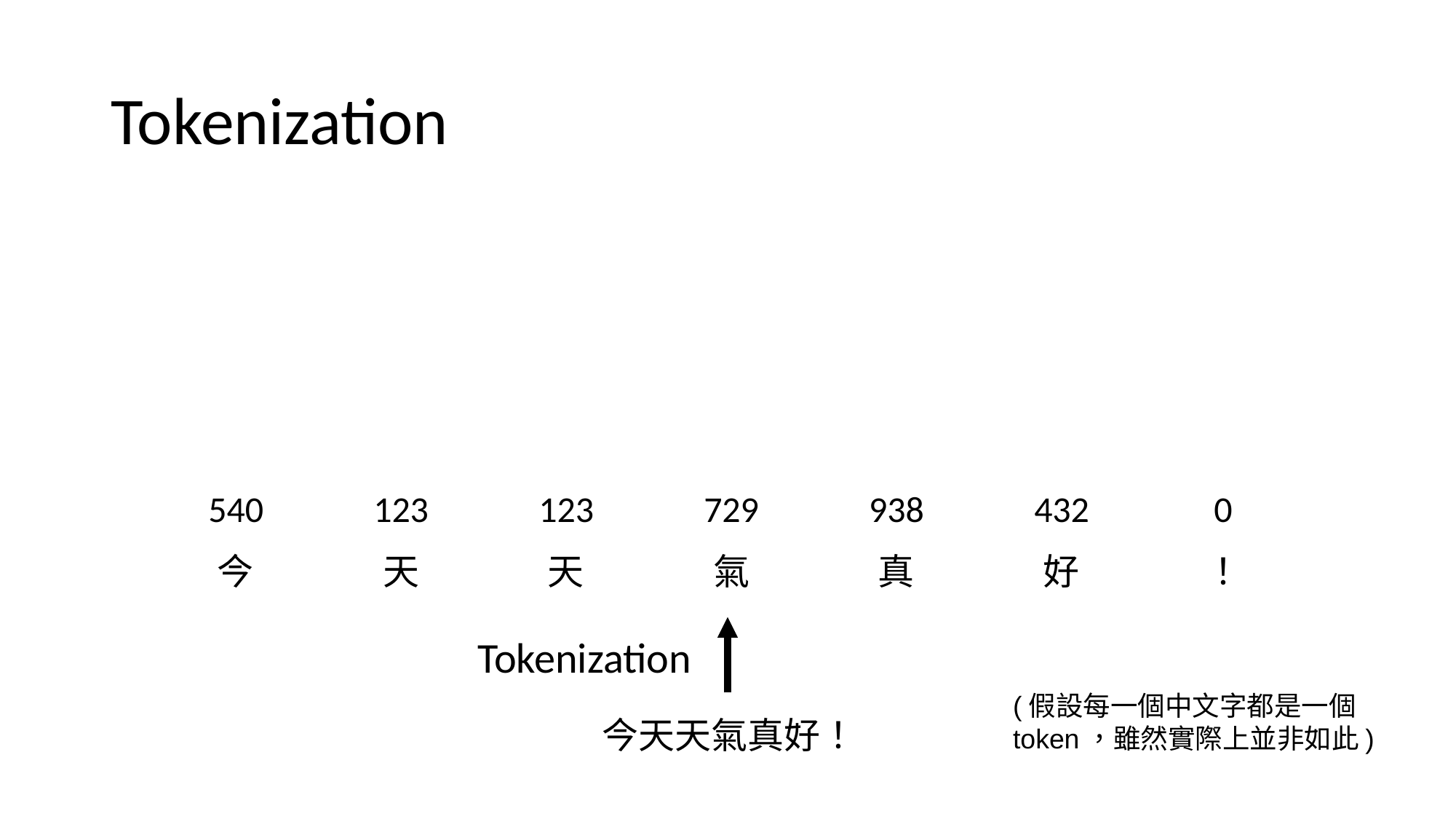

# Tokenization
540
123
123
729
938
432
0
今
天
天
氣
真
好
！
Tokenization
(假設每一個中文字都是一個 token，雖然實際上並非如此)
今天天氣真好！